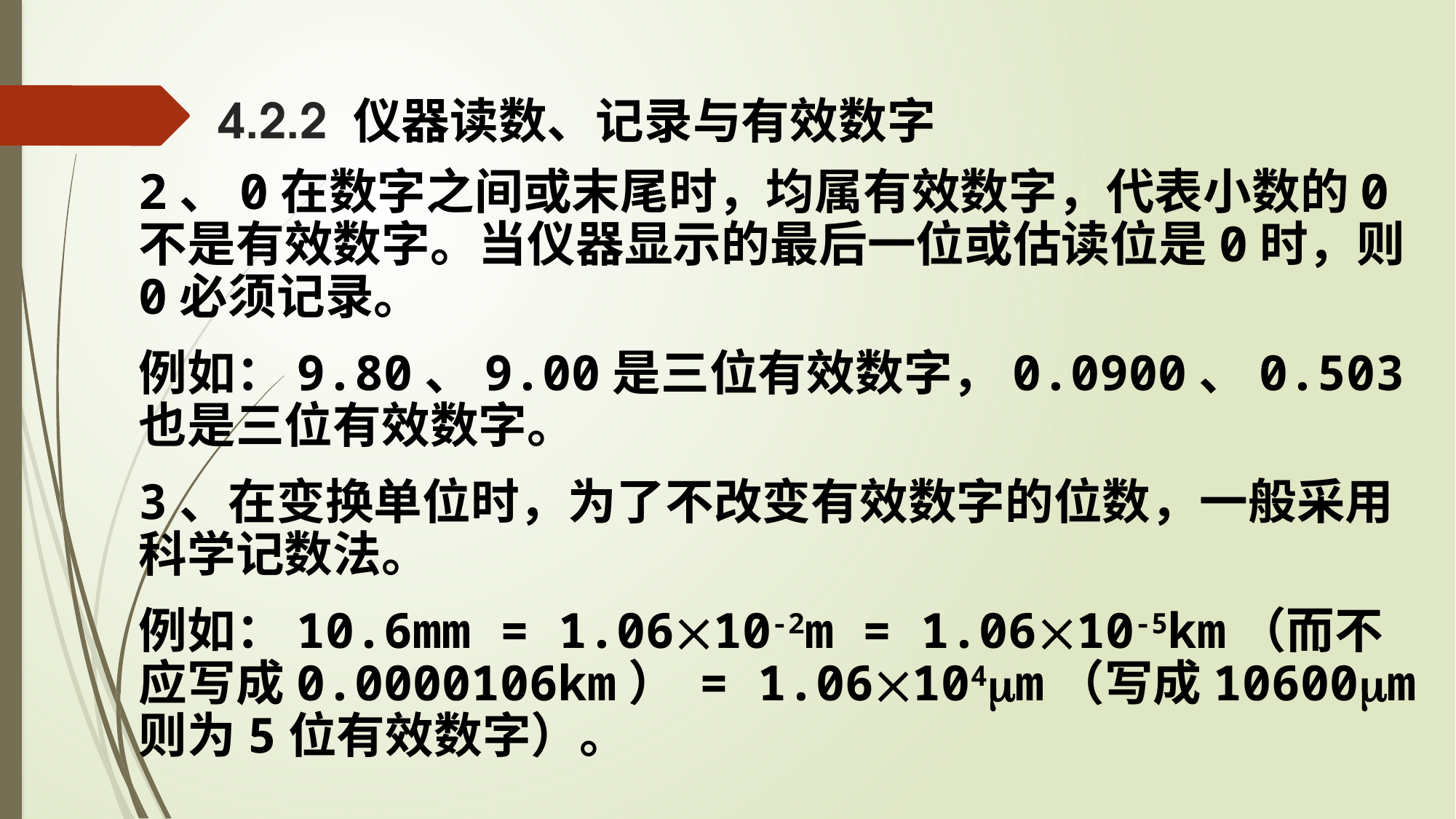

4.2.2 仪器读数、记录与有效数字
2、0在数字之间或末尾时，均属有效数字，代表小数的0不是有效数字。当仪器显示的最后一位或估读位是0时，则0必须记录。
例如：9.80、9.00是三位有效数字，0.0900、0.503也是三位有效数字。
3、在变换单位时，为了不改变有效数字的位数，一般采用科学记数法。
例如：10.6mm = 1.06×10-2m = 1.06×10-5km（而不应写成0.0000106km） = 1.06×104μm（写成10600μm则为5位有效数字）。